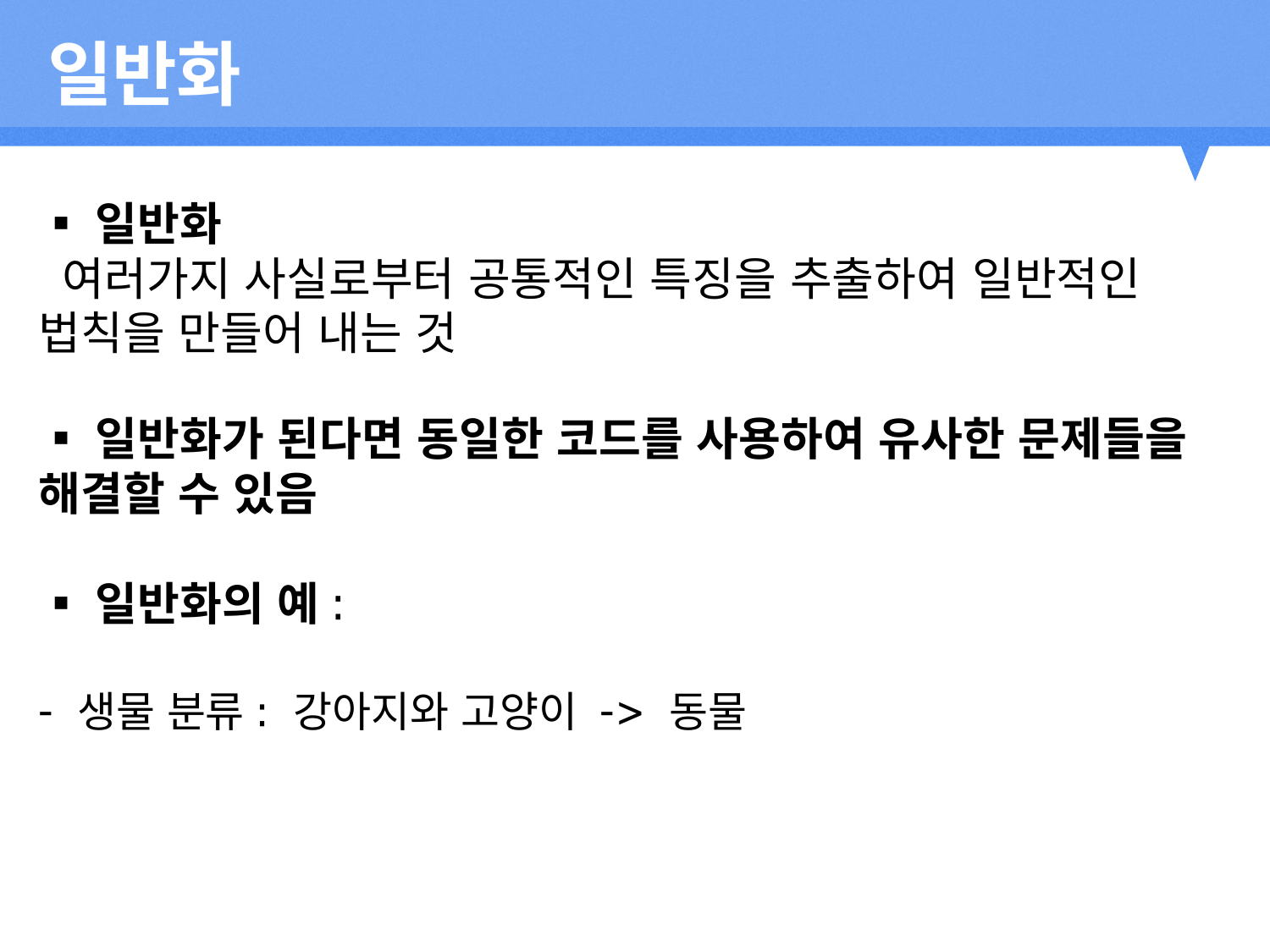

일반화
▪일반화
 여러가지 사실로부터 공통적인 특징을 추출하여 일반적인 법칙을 만들어 내는 것

▪일반화가 된다면 동일한 코드를 사용하여 유사한 문제들을 해결할 수 있음

▪일반화의 예:

- 생물 분류: 강아지와 고양이 -> 동물

2012
2011
2013